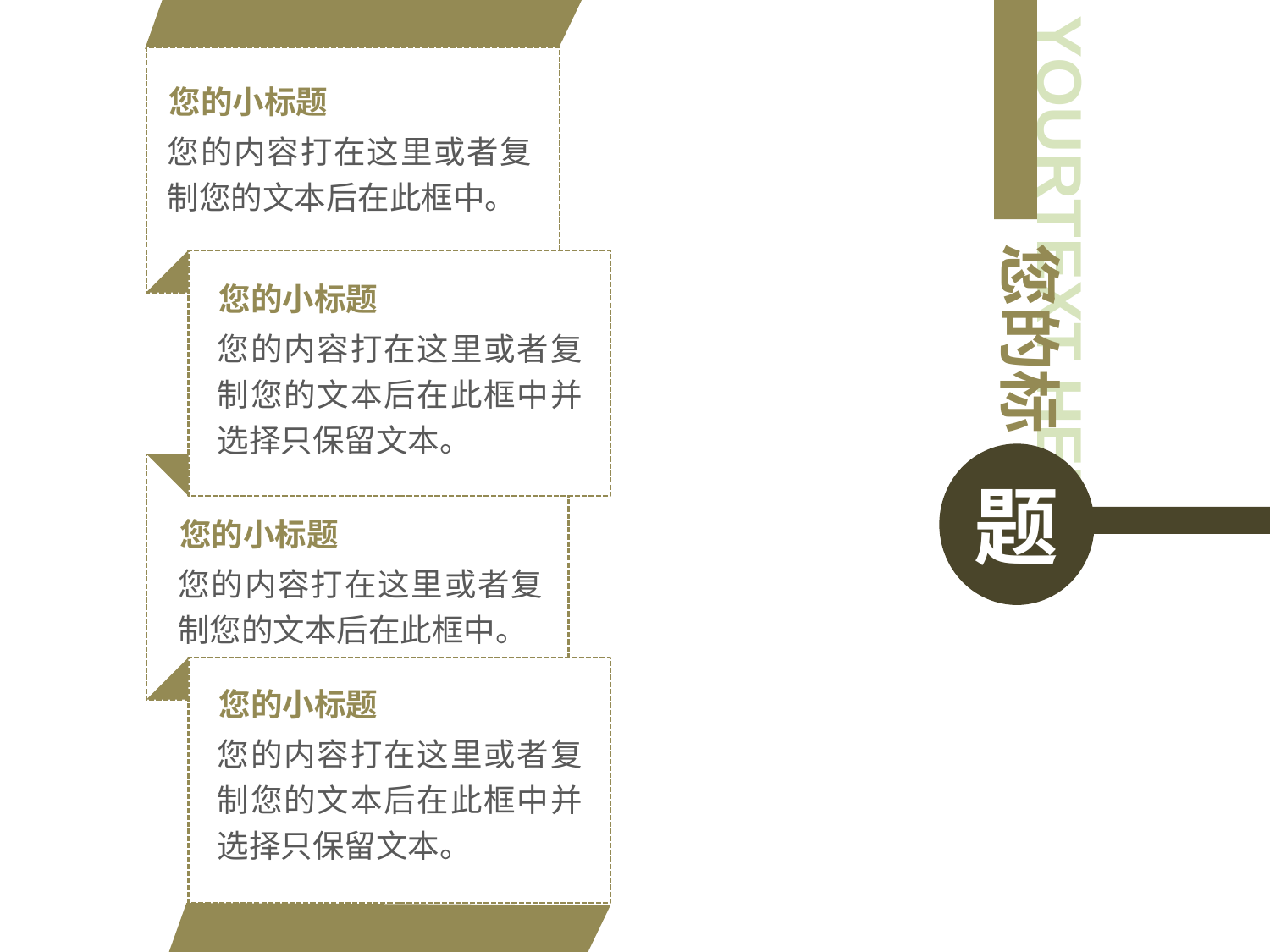

YOURTEXT HERE

您的小标题
您的内容打在这里或者复制您的文本后在此框中。
您的标

您的小标题
您的内容打在这里或者复制您的文本后在此框中并选择只保留文本。
题

您的小标题
您的内容打在这里或者复制您的文本后在此框中。

您的小标题
您的内容打在这里或者复制您的文本后在此框中并选择只保留文本。